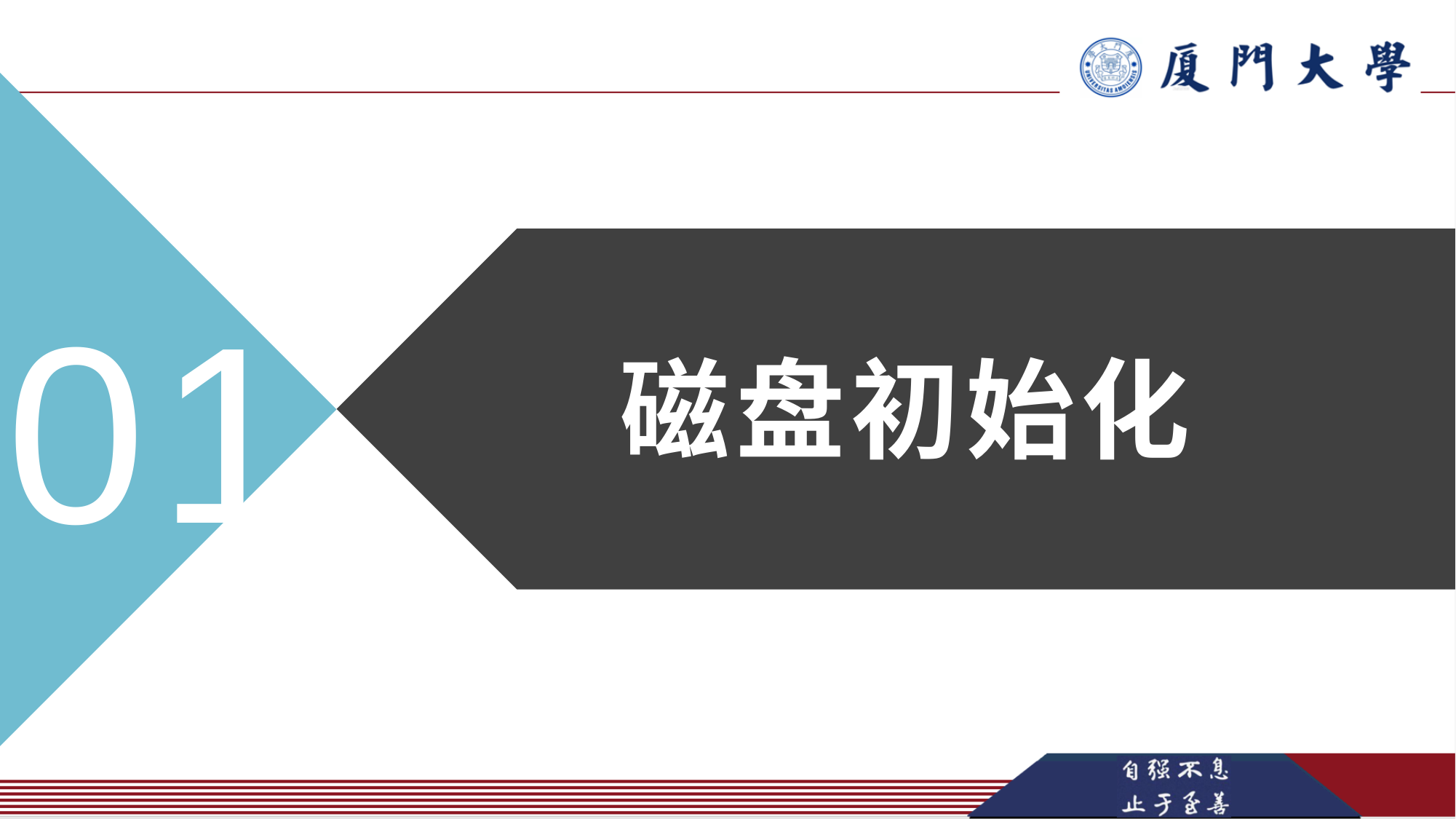

01
Enter your title
磁盘初始化
01 Title
02 Title
03 Title
04 Title